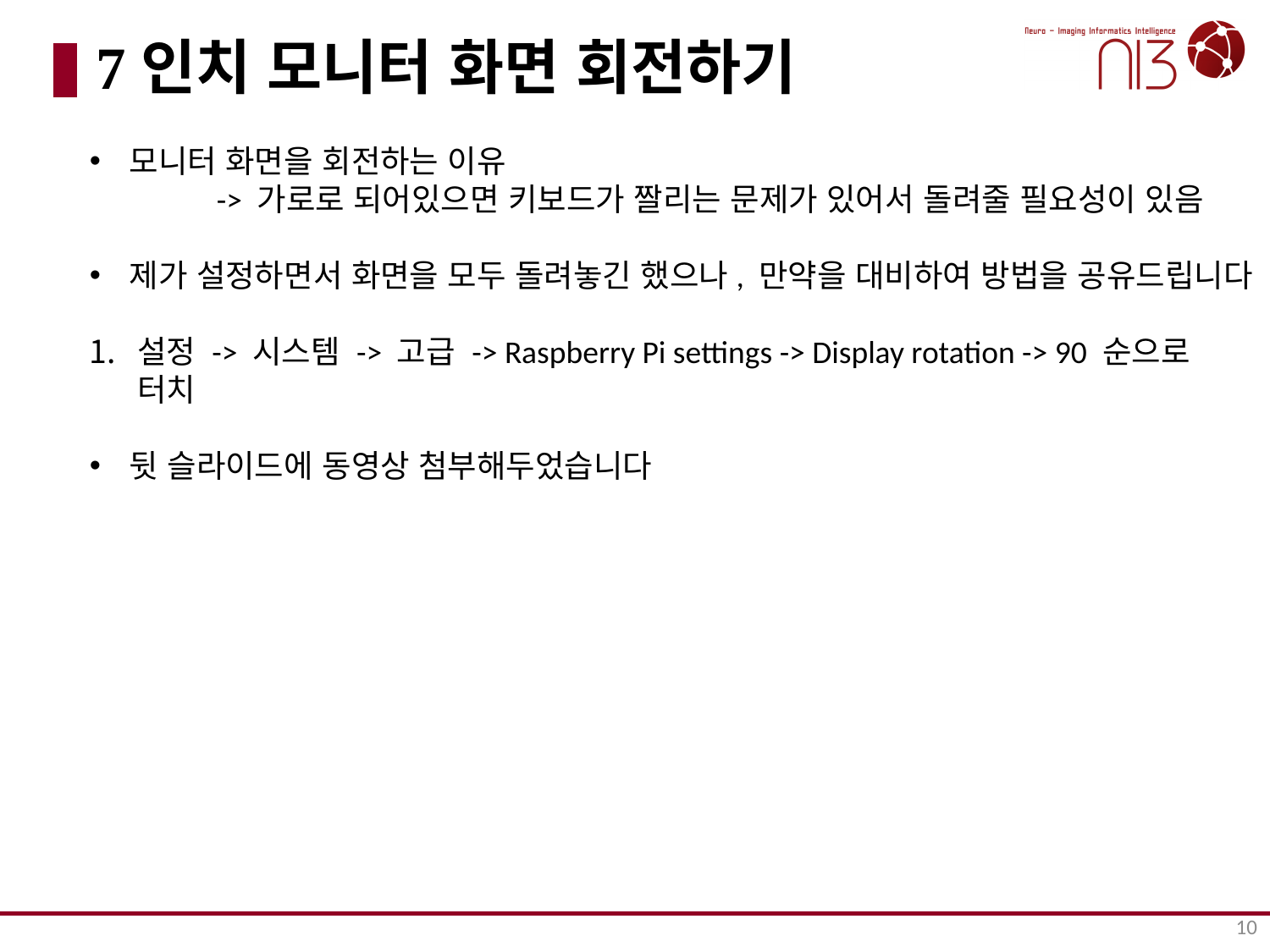

# 7인치 모니터 화면 회전하기
모니터 화면을 회전하는 이유
	-> 가로로 되어있으면 키보드가 짤리는 문제가 있어서 돌려줄 필요성이 있음

제가 설정하면서 화면을 모두 돌려놓긴 했으나, 만약을 대비하여 방법을 공유드립니다

설정 -> 시스템 -> 고급 -> Raspberry Pi settings -> Display rotation -> 90 순으로 터치

뒷 슬라이드에 동영상 첨부해두었습니다
10